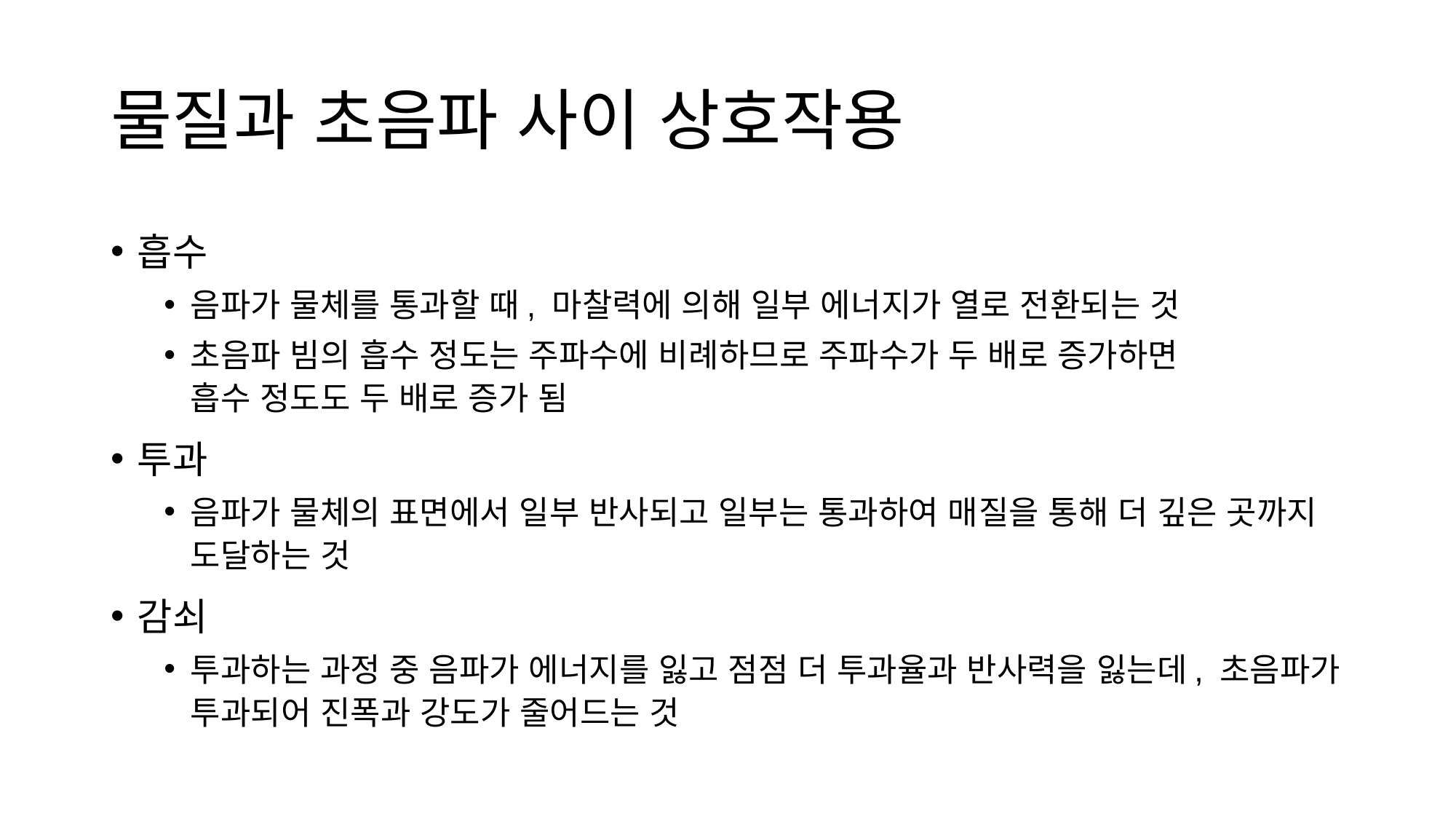

# 물질과 초음파 사이 상호작용
흡수
음파가 물체를 통과할 때, 마찰력에 의해 일부 에너지가 열로 전환되는 것
초음파 빔의 흡수 정도는 주파수에 비례하므로 주파수가 두 배로 증가하면
흡수 정도도 두 배로 증가 됨
투과
음파가 물체의 표면에서 일부 반사되고 일부는 통과하여 매질을 통해 더 깊은 곳까지 도달하는 것
감쇠
투과하는 과정 중 음파가 에너지를 잃고 점점 더 투과율과 반사력을 잃는데, 초음파가 투과되어 진폭과 강도가 줄어드는 것